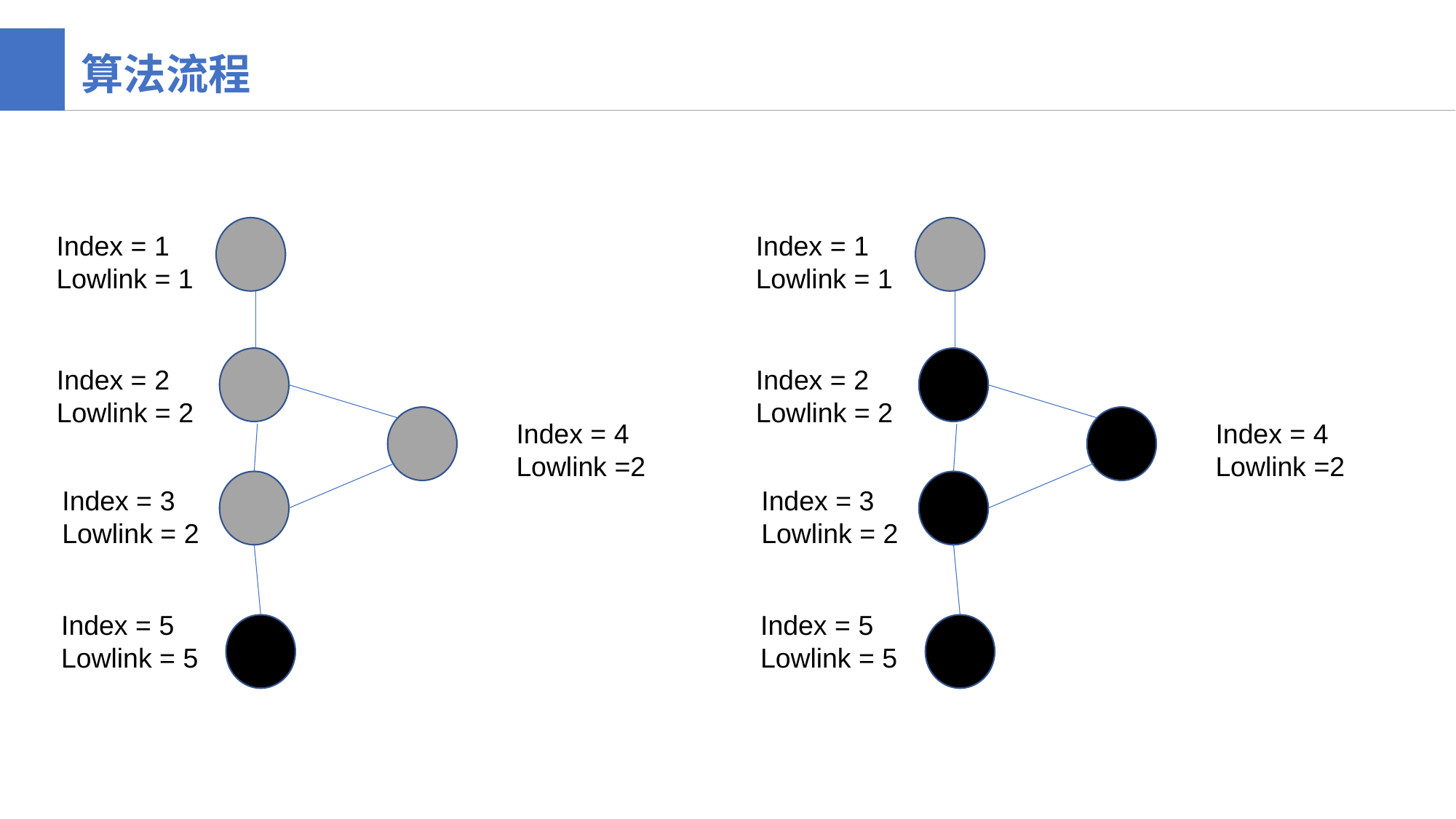

算法流程

### Chart

| Category |
|---|

### Chart

| Category |
|---|
Index = 1
Lowlink = 1
Index = 1
Lowlink = 1
Index = 2
Lowlink = 2
Index = 2
Lowlink = 2
Index = 4
Lowlink =2
Index = 4
Lowlink =2
Index = 3
Lowlink = 2
Index = 3
Lowlink = 2
Index = 5
Lowlink = 5
Index = 5
Lowlink = 5